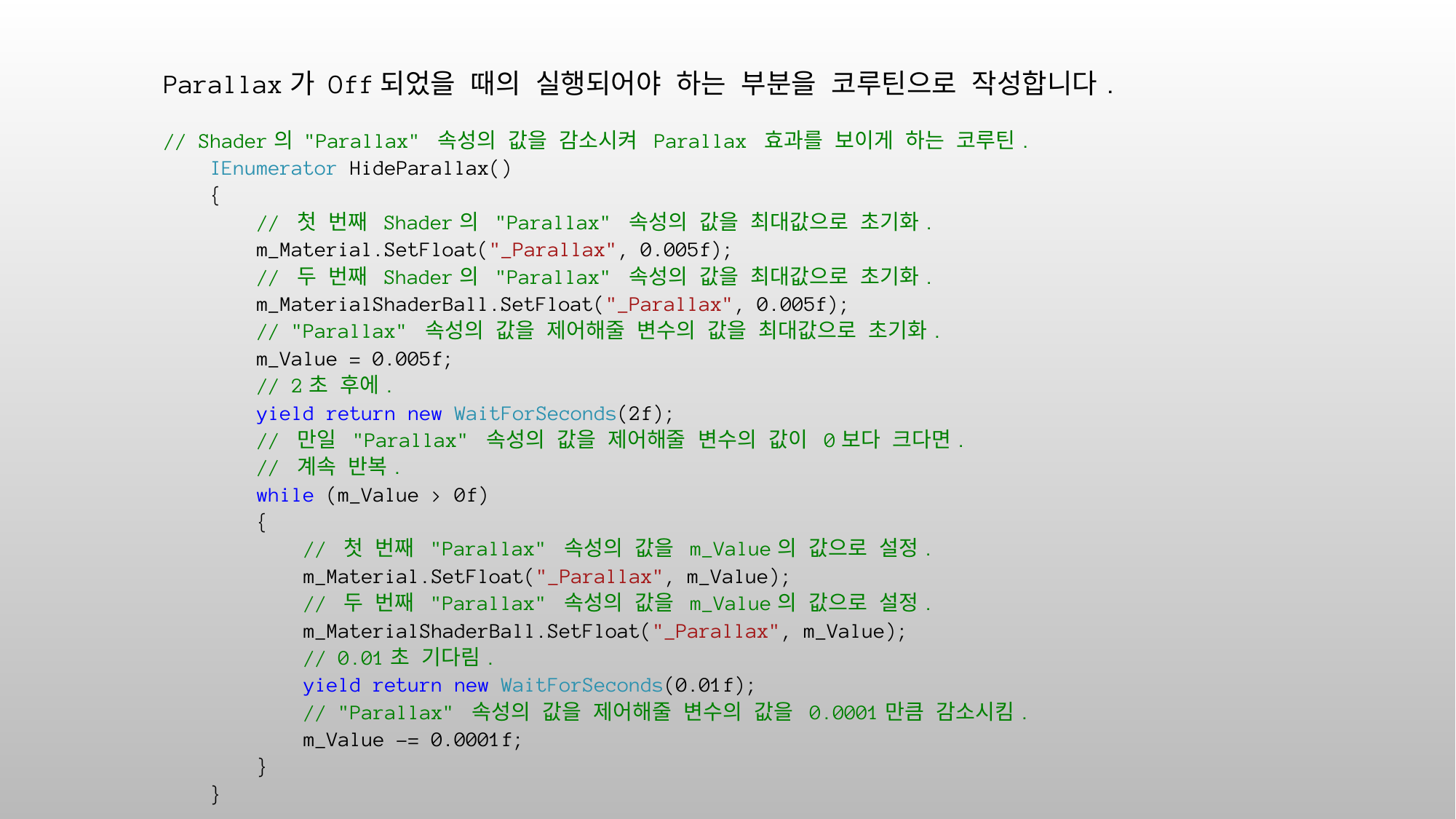

Parallax가 Off되었을 때의 실행되어야 하는 부분을 코루틴으로 작성합니다.
// Shader의 "Parallax" 속성의 값을 감소시켜 Parallax 효과를 보이게 하는 코루틴.
    IEnumerator HideParallax()
    {
        // 첫 번째 Shader의 "Parallax" 속성의 값을 최대값으로 초기화.
        m_Material.SetFloat("_Parallax", 0.005f);
        // 두 번째 Shader의 "Parallax" 속성의 값을 최대값으로 초기화.
        m_MaterialShaderBall.SetFloat("_Parallax", 0.005f);
        // "Parallax" 속성의 값을 제어해줄 변수의 값을 최대값으로 초기화.
        m_Value = 0.005f;
        // 2초 후에.
        yield return new WaitForSeconds(2f);
        // 만일 "Parallax" 속성의 값을 제어해줄 변수의 값이 0보다 크다면.
        // 계속 반복.
        while (m_Value > 0f)
        {
            // 첫 번째 "Parallax" 속성의 값을 m_Value의 값으로 설정.
            m_Material.SetFloat("_Parallax", m_Value);
            // 두 번째 "Parallax" 속성의 값을 m_Value의 값으로 설정.
            m_MaterialShaderBall.SetFloat("_Parallax", m_Value);
            // 0.01초 기다림.
            yield return new WaitForSeconds(0.01f);
            // "Parallax" 속성의 값을 제어해줄 변수의 값을 0.0001만큼 감소시킴.
            m_Value -= 0.0001f;
        }
    }